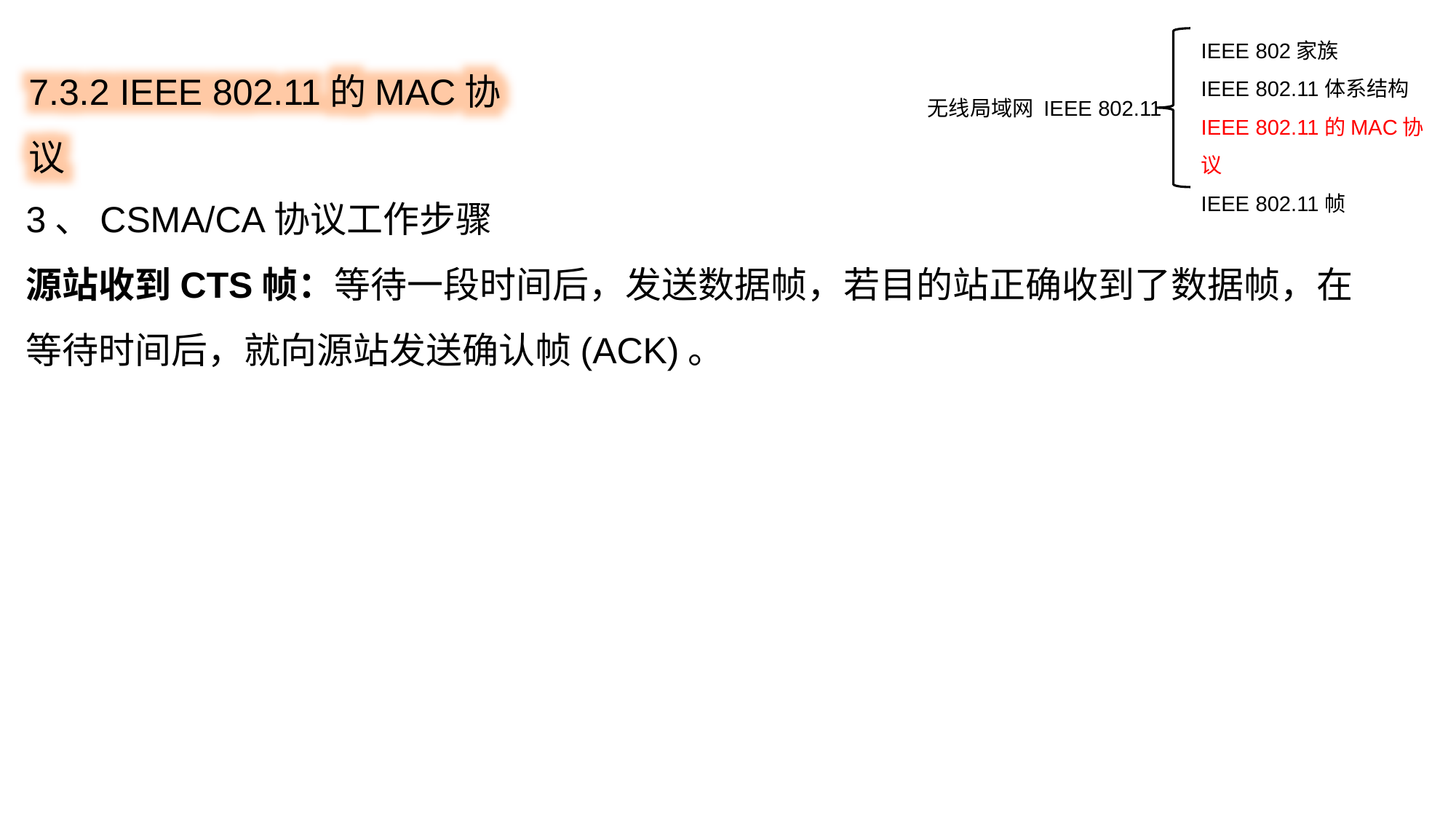

IEEE 802家族
IEEE 802.11体系结构
IEEE 802.11的MAC协议
IEEE 802.11帧

7.3.2 IEEE 802.11的MAC协议
无线局域网 IEEE 802.11
3、CSMA/CA协议工作步骤
源站收到CTS帧：等待一段时间后，发送数据帧，若目的站正确收到了数据帧，在等待时间后，就向源站发送确认帧(ACK)。